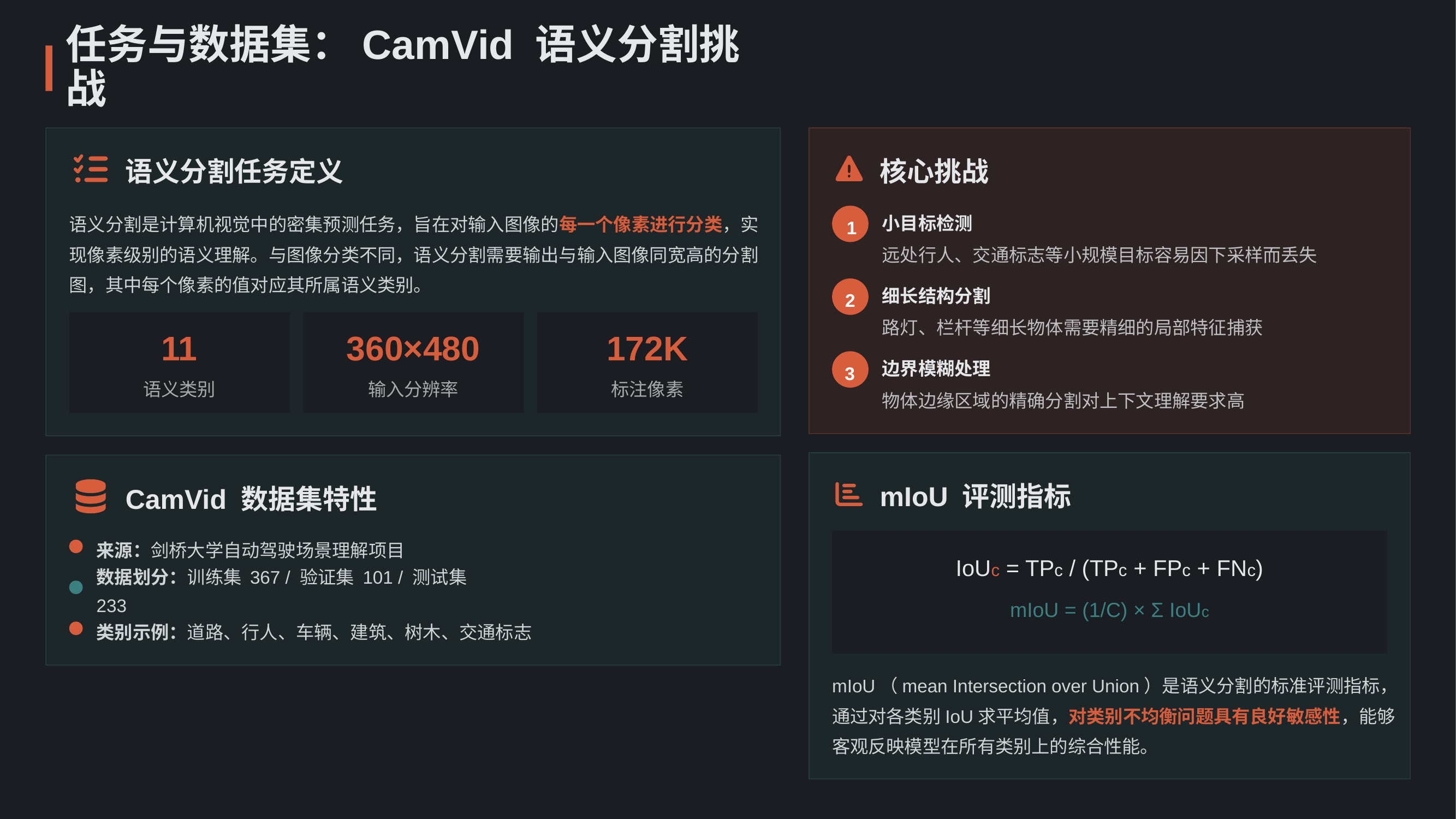

任务与数据集：CamVid 语义分割挑战

语义分割任务定义
核心挑战

语义分割是计算机视觉中的密集预测任务，旨在对输入图像的每一个像素进行分类，实现像素级别的语义理解。与图像分类不同，语义分割需要输出与输入图像同宽高的分割图，其中每个像素的值对应其所属语义类别。

小目标检测
1
远处行人、交通标志等小规模目标容易因下采样而丢失

细长结构分割
2
路灯、栏杆等细长物体需要精细的局部特征捕获

11
360×480
172K

边界模糊处理
3
语义类别
输入分辨率
标注像素
物体边缘区域的精确分割对上下文理解要求高

mIoU 评测指标
CamVid 数据集特性

来源：剑桥大学自动驾驶场景理解项目

IoUc = TPc / (TPc + FPc + FNc)
数据划分：训练集 367 / 验证集 101 / 测试集 233

mIoU = (1/C) × Σ IoUc
类别示例：道路、行人、车辆、建筑、树木、交通标志

mIoU（mean Intersection over Union）是语义分割的标准评测指标，通过对各类别IoU求平均值，对类别不均衡问题具有良好敏感性，能够客观反映模型在所有类别上的综合性能。